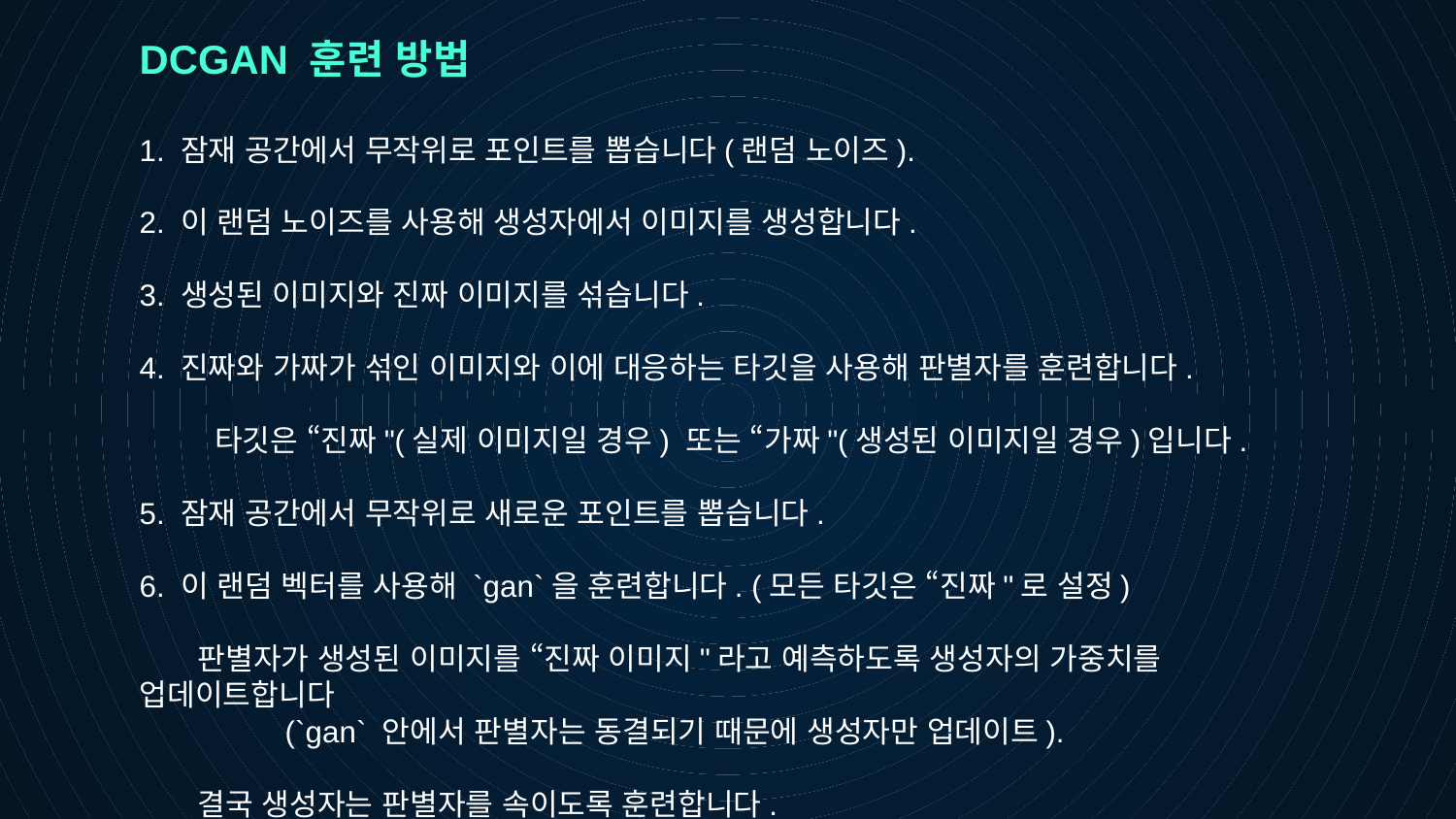

DCGAN 훈련 방법

1. 잠재 공간에서 무작위로 포인트를 뽑습니다(랜덤 노이즈).

2. 이 랜덤 노이즈를 사용해 생성자에서 이미지를 생성합니다.

3. 생성된 이미지와 진짜 이미지를 섞습니다.

4. 진짜와 가짜가 섞인 이미지와 이에 대응하는 타깃을 사용해 판별자를 훈련합니다.

        타깃은 “진짜"(실제 이미지일 경우) 또는 “가짜"(생성된 이미지일 경우)입니다.

5. 잠재 공간에서 무작위로 새로운 포인트를 뽑습니다.

6. 이 랜덤 벡터를 사용해 `gan`을 훈련합니다. (모든 타깃은 “진짜"로 설정)

      판별자가 생성된 이미지를 “진짜 이미지"라고 예측하도록 생성자의 가중치를 업데이트합니다
	(`gan` 안에서 판별자는 동결되기 때문에 생성자만 업데이트).

      결국 생성자는 판별자를 속이도록 훈련합니다.